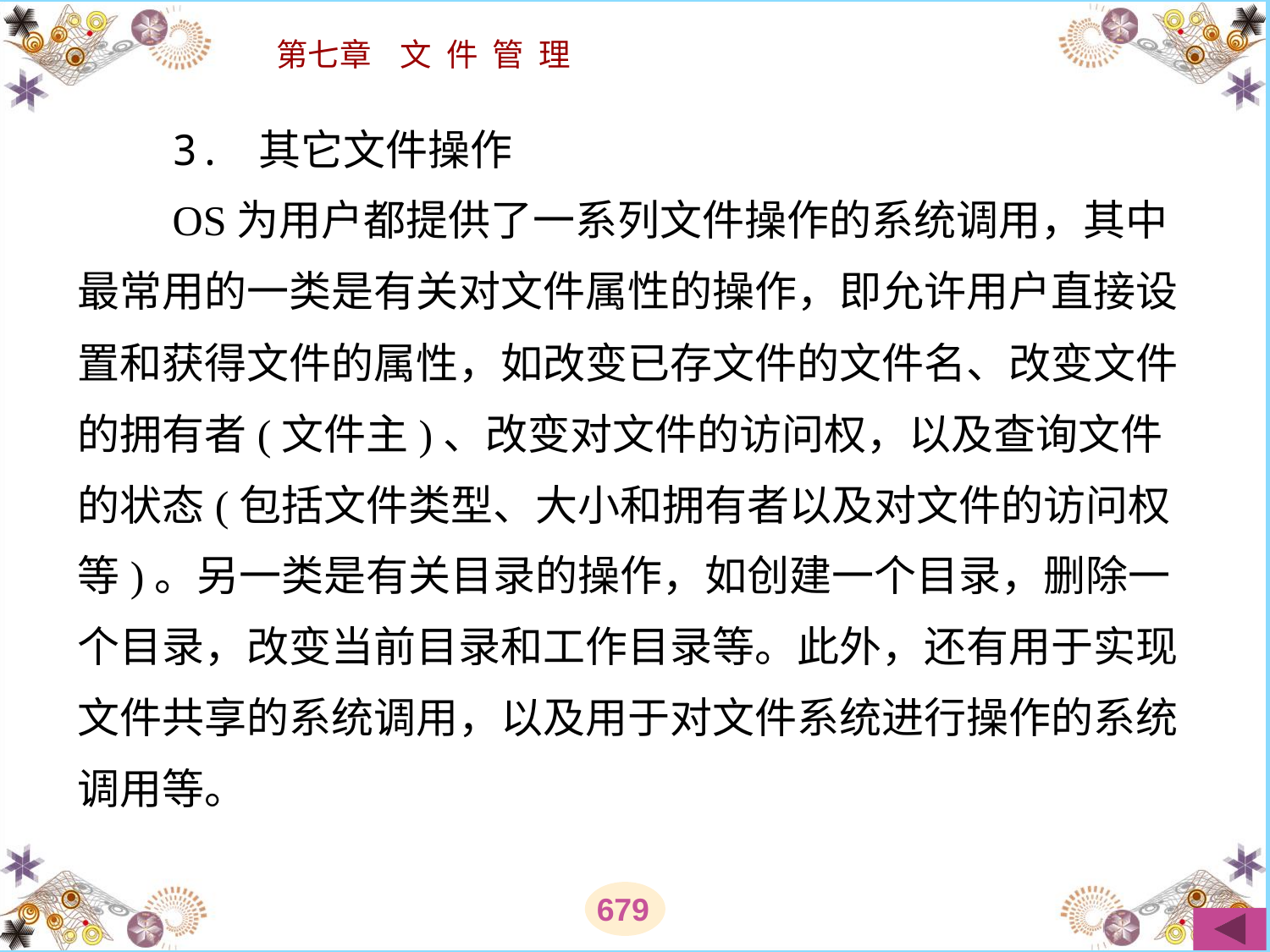

# 3. 其它文件操作 　　OS为用户都提供了一系列文件操作的系统调用，其中最常用的一类是有关对文件属性的操作，即允许用户直接设置和获得文件的属性，如改变已存文件的文件名、改变文件的拥有者(文件主)、改变对文件的访问权，以及查询文件的状态(包括文件类型、大小和拥有者以及对文件的访问权等)。另一类是有关目录的操作，如创建一个目录，删除一个目录，改变当前目录和工作目录等。此外，还有用于实现文件共享的系统调用，以及用于对文件系统进行操作的系统调用等。